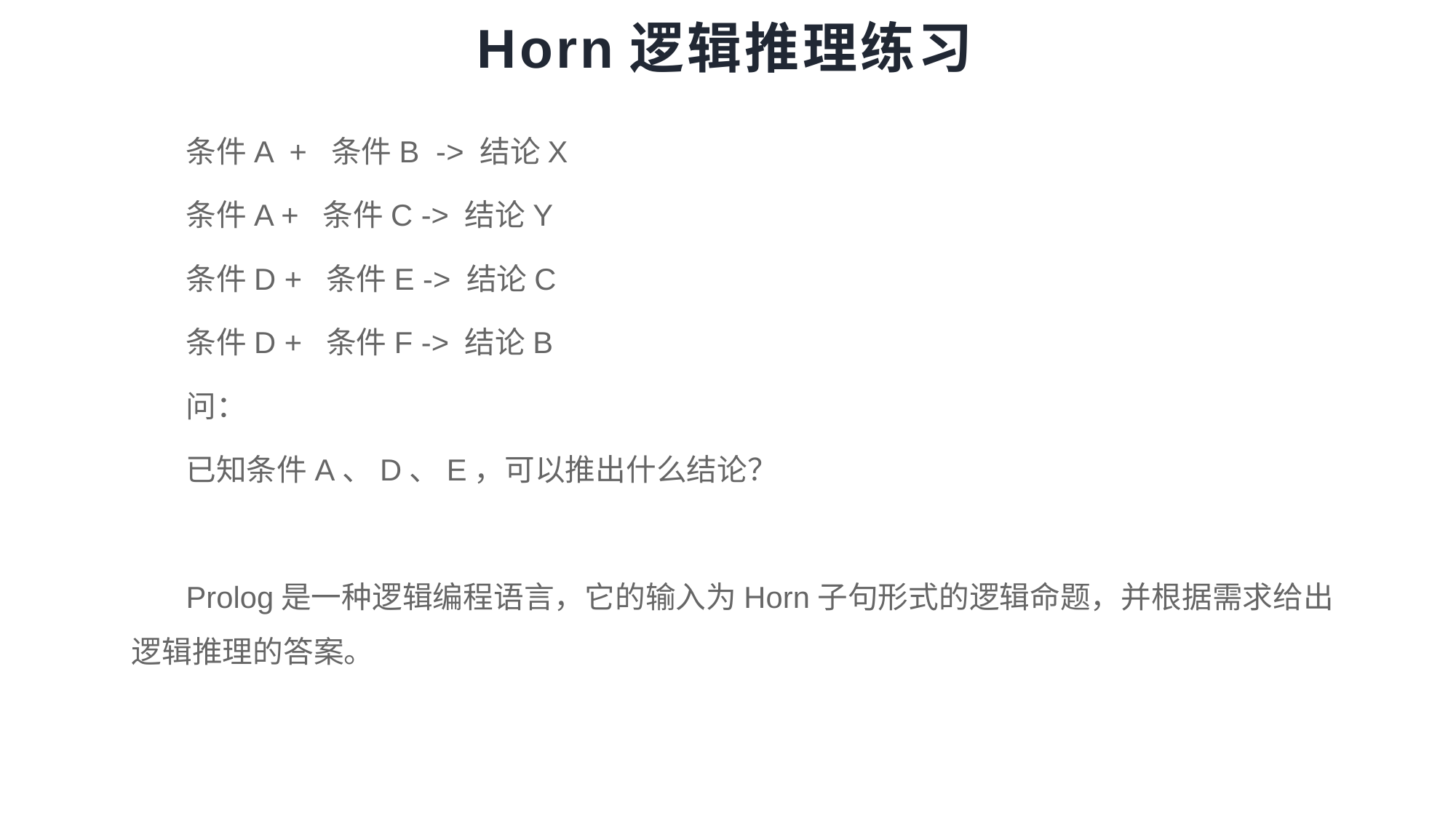

# Horn逻辑推理练习
条件A  +  条件B  -> 结论X
条件A +  条件C -> 结论Y
条件D +  条件E -> 结论C
条件D +  条件F -> 结论B
问：
已知条件A、D、E，可以推出什么结论？

Prolog是一种逻辑编程语言，它的输入为Horn子句形式的逻辑命题，并根据需求给出逻辑推理的答案。